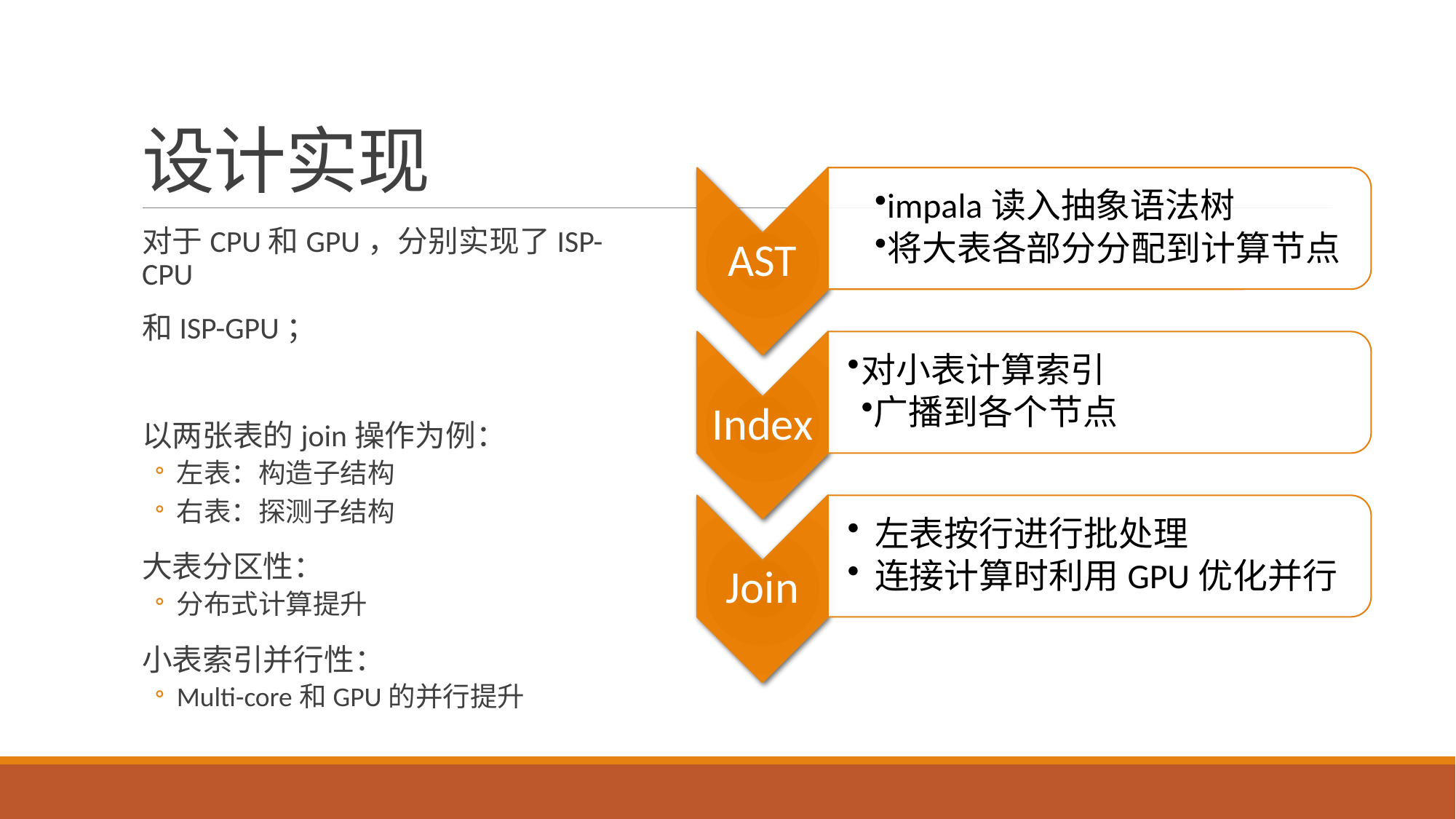

# 设计实现
AST
impala读入抽象语法树
将大表各部分分配到计算节点
Index
对小表计算索引
广播到各个节点
Join
左表按行进行批处理
连接计算时利用GPU优化并行
对于CPU和GPU，分别实现了ISP-CPU
和ISP-GPU；

以两张表的join操作为例：
左表：构造子结构
右表：探测子结构
大表分区性：
分布式计算提升
小表索引并行性：
Multi-core和GPU的并行提升